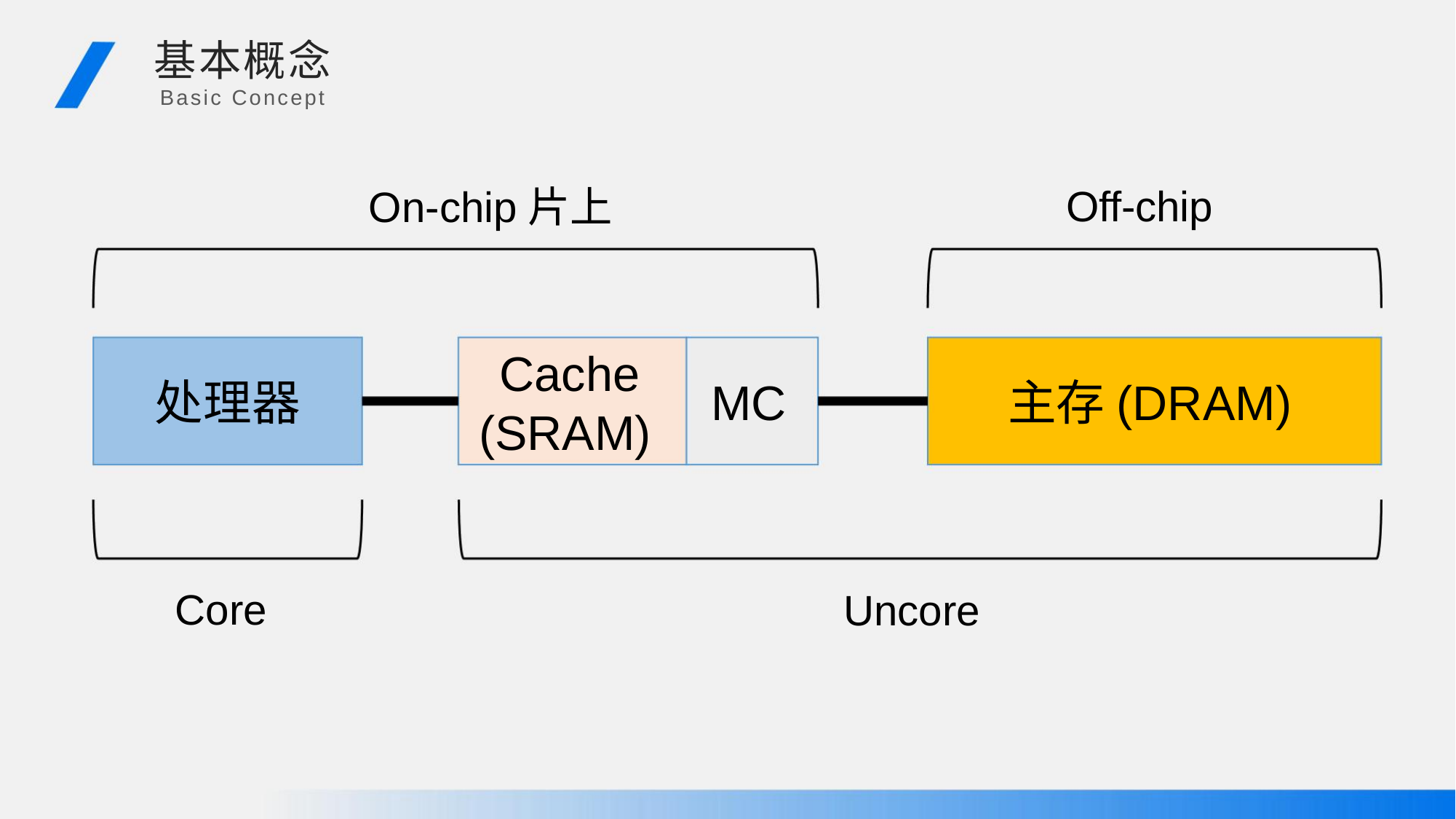

基本概念
Basic Concept
Off-chip
On-chip片上
Cache
(SRAM)
处理器
MC
主存(DRAM)
Core
Uncore